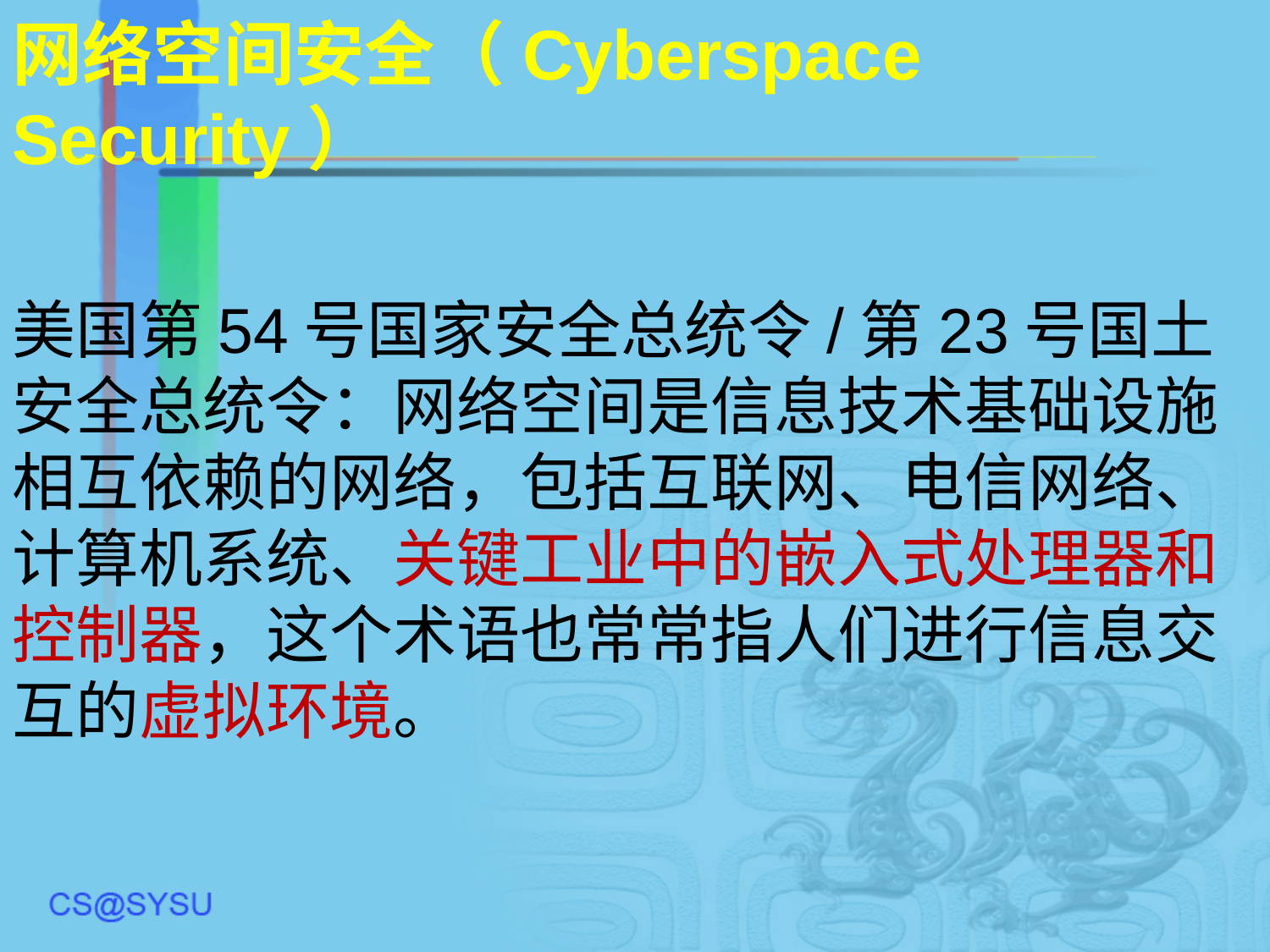

网络空间安全（Cyberspace Security）

美国第54号国家安全总统令/第23号国土安全总统令：网络空间是信息技术基础设施相互依赖的网络，包括互联网、电信网络、计算机系统、关键工业中的嵌入式处理器和控制器，这个术语也常常指人们进行信息交互的虚拟环境。

24